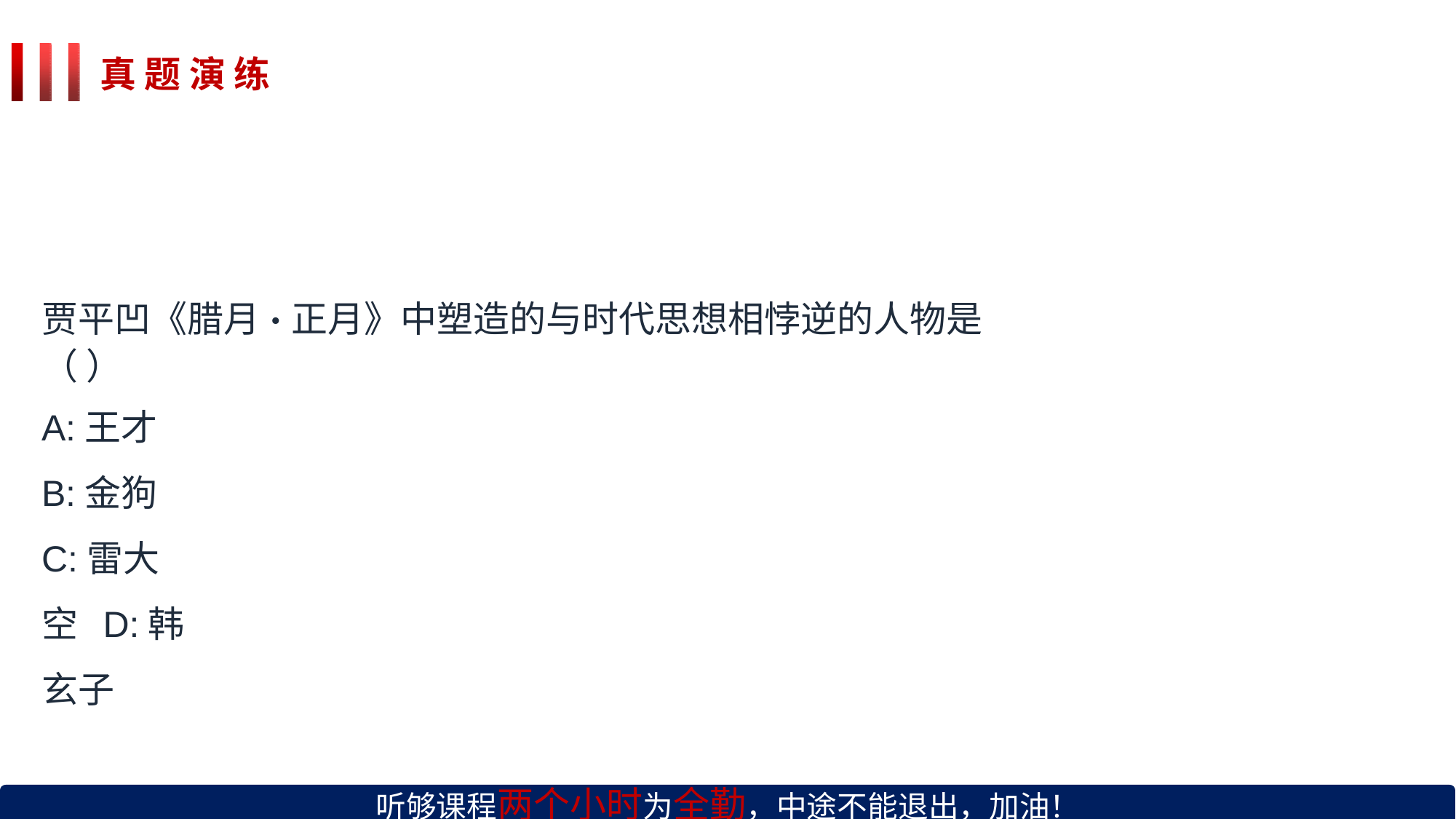

# 真 题 演 练
贾平凹《腊月•正月》中塑造的与时代思想相悖逆的人物是（ ）
A:王才
B:金狗 C:雷大空  D:韩玄子
102

听够课程两个小时为全勤，中途不能退出，加油！